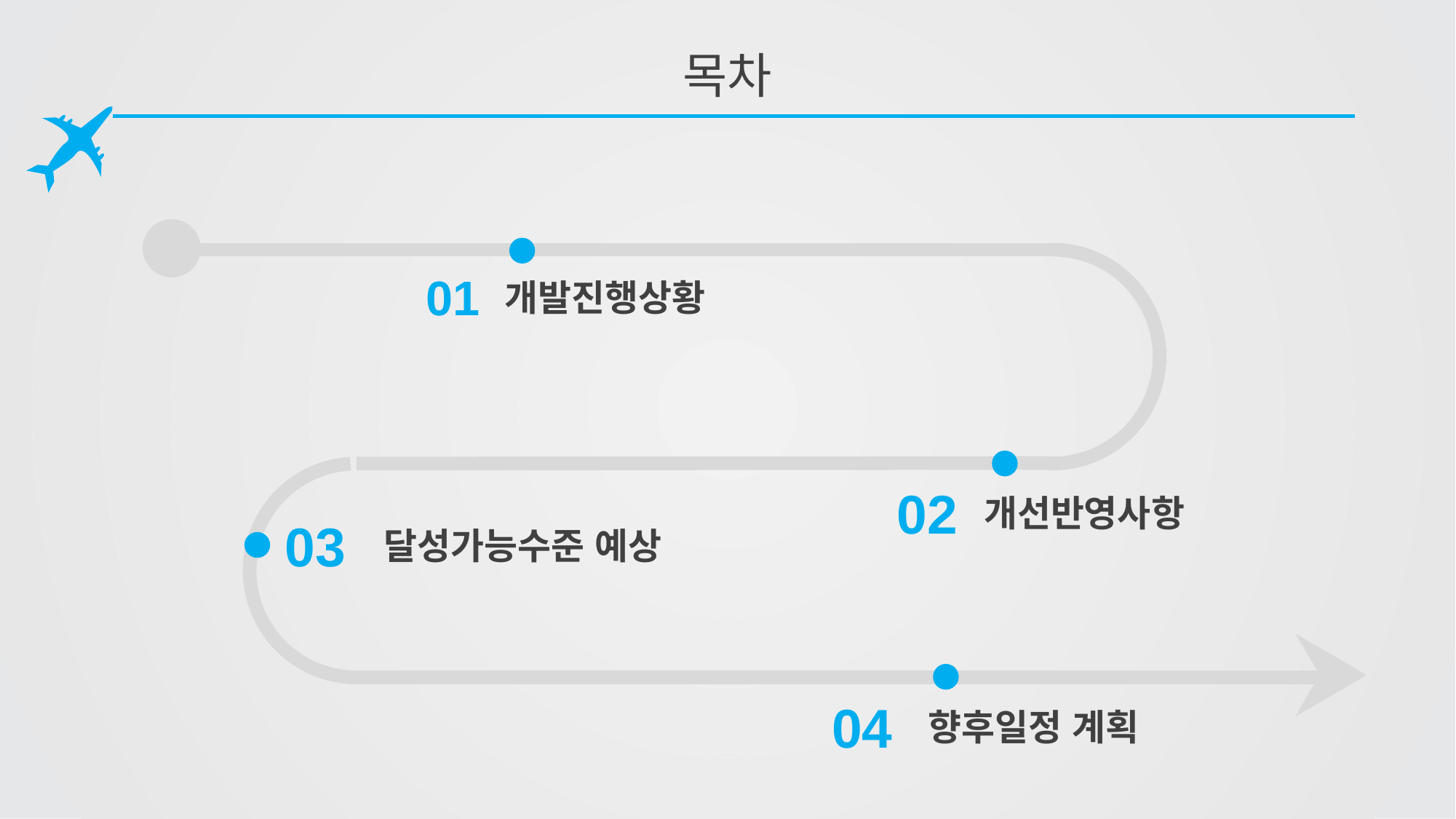

# 목차

01
개발진행상황

02
개선반영사항
03
달성가능수준 예상

04
향후일정 계획